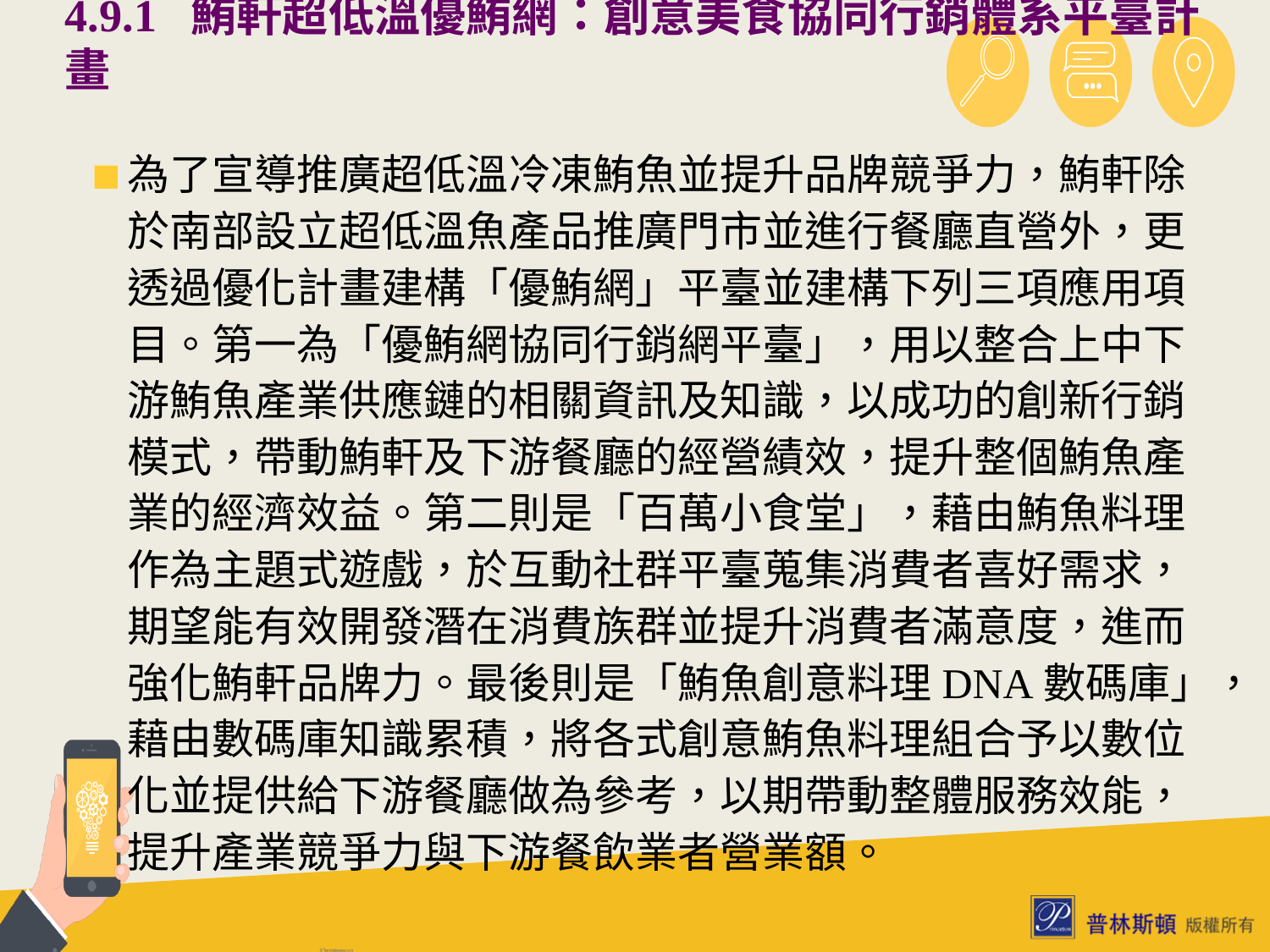

# 4.9.1  鮪軒超低溫優鮪網：創意美食協同行銷體系平臺計畫
為了宣導推廣超低溫冷凍鮪魚並提升品牌競爭力，鮪軒除於南部設立超低溫魚產品推廣門市並進行餐廳直營外，更透過優化計畫建構「優鮪網」平臺並建構下列三項應用項目。第一為「優鮪網協同行銷網平臺」，用以整合上中下游鮪魚產業供應鏈的相關資訊及知識，以成功的創新行銷模式，帶動鮪軒及下游餐廳的經營績效，提升整個鮪魚產業的經濟效益。第二則是「百萬小食堂」，藉由鮪魚料理作為主題式遊戲，於互動社群平臺蒐集消費者喜好需求，期望能有效開發潛在消費族群並提升消費者滿意度，進而強化鮪軒品牌力。最後則是「鮪魚創意料理DNA數碼庫」，藉由數碼庫知識累積，將各式創意鮪魚料理組合予以數位化並提供給下游餐廳做為參考，以期帶動整體服務效能，提升產業競爭力與下游餐飲業者營業額。